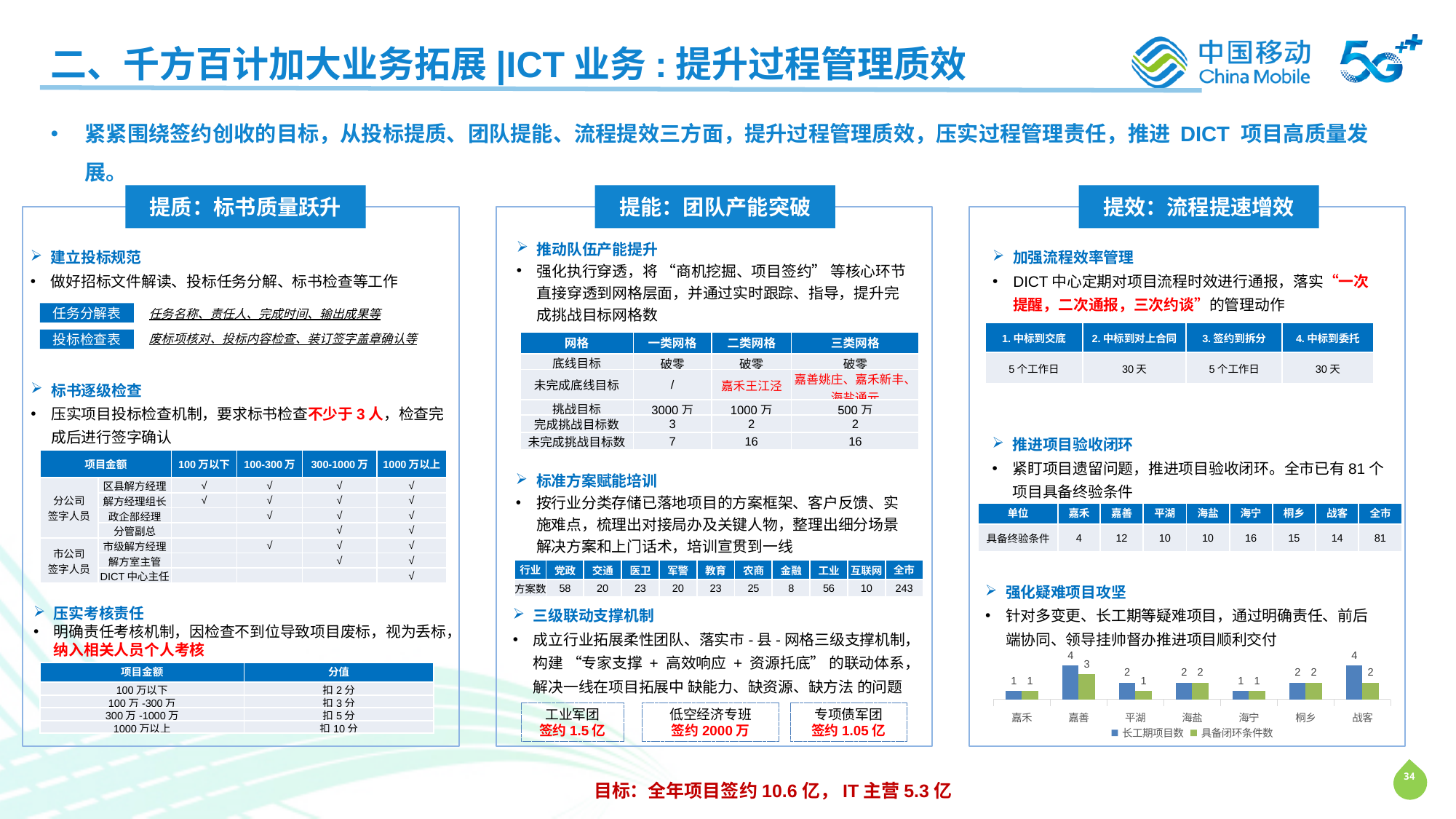

二、千方百计加大业务拓展|ICT业务:提升过程管理质效
紧紧围绕签约创收的目标，从投标提质、团队提能、流程提效三方面，提升过程管理质效，压实过程管理责任，推进 DICT 项目高质量发展。
提质：标书质量跃升
提能：团队产能突破
提效：流程提速增效

推动队伍产能提升
强化执行穿透，将 “商机挖掘、项目签约” 等核心环节直接穿透到网格层面，并通过实时跟踪、指导，提升完成挑战目标网格数
加强流程效率管理
DICT中心定期对项目流程时效进行通报，落实“一次提醒，二次通报，三次约谈”的管理动作
建立投标规范
做好招标文件解读、投标任务分解、标书检查等工作
任务名称、责任人、完成时间、输出成果等
任务分解表
| 1.中标到交底 | 2.中标到对上合同 | 3.签约到拆分 | 4.中标到委托 |
| --- | --- | --- | --- |
| 5个工作日 | 30天 | 5个工作日 | 30天 |
废标项核对、投标内容检查、装订签字盖章确认等
投标检查表
| 网格 | 一类网格 | 二类网格 | 三类网格 |
| --- | --- | --- | --- |
| 底线目标 | 破零 | 破零 | 破零 |
| 未完成底线目标 | / | 嘉禾王江泾 | 嘉善姚庄、嘉禾新丰、海盐通元 |
| 挑战目标 | 3000万 | 1000万 | 500万 |
| 完成挑战目标数 | 3 | 2 | 2 |
| 未完成挑战目标数 | 7 | 16 | 16 |
标书逐级检查
压实项目投标检查机制，要求标书检查不少于3人，检查完成后进行签字确认

推进项目验收闭环
紧盯项目遗留问题，推进项目验收闭环。全市已有81个项目具备终验条件
| 项目金额 |  | 100万以下 | 100-300万 | 300-1000万 | 1000万以上 |
| --- | --- | --- | --- | --- | --- |
| 分公司 签字人员 | 区县解方经理 | √ | √ | √ | √ |
|  | 解方经理组长 | √ | √ | √ | √ |
|  | 政企部经理 |  | √ | √ | √ |
|  | 分管副总 |  |  | √ | √ |
| 市公司 签字人员 | 市级解方经理 |  | √ | √ | √ |
|  | 解方室主管 |  |  | √ | √ |
|  | DICT中心主任 |  |  |  | √ |
标准方案赋能培训
按行业分类存储已落地项目的方案框架、客户反馈、实施难点，梳理出对接局办及关键人物，整理出细分场景解决方案和上门话术，培训宣贯到一线
| 单位 | 嘉禾 | 嘉善 | 平湖 | 海盐 | 海宁 | 桐乡 | 战客 | 全市 |
| --- | --- | --- | --- | --- | --- | --- | --- | --- |
| 具备终验条件 | 4 | 12 | 10 | 10 | 16 | 15 | 14 | 81 |
| 行业 | 党政 | 交通 | 医卫 | 军警 | 教育 | 农商 | 金融 | 工业 | 互联网 | 全市 |
| --- | --- | --- | --- | --- | --- | --- | --- | --- | --- | --- |
| 方案数 | 58 | 20 | 23 | 20 | 23 | 25 | 8 | 56 | 10 | 243 |
强化疑难项目攻坚
针对多变更、长工期等疑难项目，通过明确责任、前后端协同、领导挂帅督办推进项目顺利交付
三级联动支撑机制
成立行业拓展柔性团队、落实市-县-网格三级支撑机制，构建 “专家支撑 + 高效响应 + 资源托底” 的联动体系，解决一线在项目拓展中 缺能力、缺资源、缺方法 的问题
压实考核责任
明确责任考核机制，因检查不到位导致项目废标，视为丢标，纳入相关人员个人考核

### Chart

| Category | 长工期项目数 | 具备闭环条件数 |
|---|---|---|
| 嘉禾 | 1.0 | 1.0 |
| 嘉善 | 4.0 | 3.0 |
| 平湖 | 2.0 | 1.0 |
| 海盐 | 2.0 | 2.0 |
| 海宁 | 1.0 | 1.0 |
| 桐乡 | 2.0 | 2.0 |
| 战客 | 4.0 | 2.0 |
| 项目金额 | 分值 |
| --- | --- |
| 100万以下 | 扣2分 |
| 100万-300万 | 扣3分 |
| 300万-1000万 | 扣5分 |
| 1000万以上 | 扣10分 |
工业军团
签约1.5亿
低空经济专班
签约2000万
专项债军团
签约1.05亿
目标：全年项目签约10.6亿，IT主营5.3亿